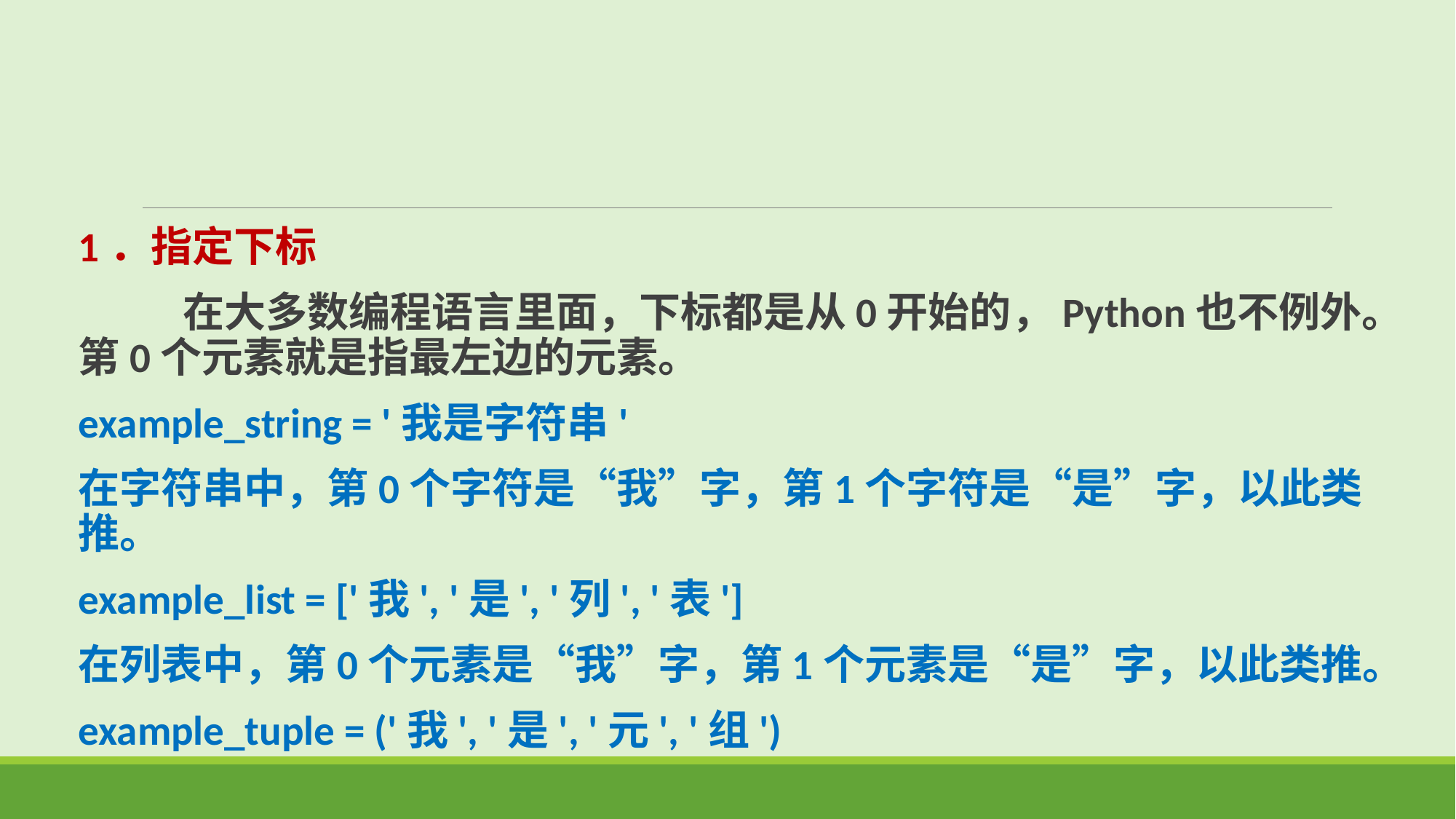

1．指定下标
          在大多数编程语言里面，下标都是从0开始的，Python也不例外。第0个元素就是指最左边的元素。
example_string = '我是字符串'
在字符串中，第0个字符是“我”字，第1个字符是“是”字，以此类推。
example_list = ['我', '是', '列', '表']
在列表中，第0个元素是“我”字，第1个元素是“是”字，以此类推。
example_tuple = ('我', '是', '元', '组')